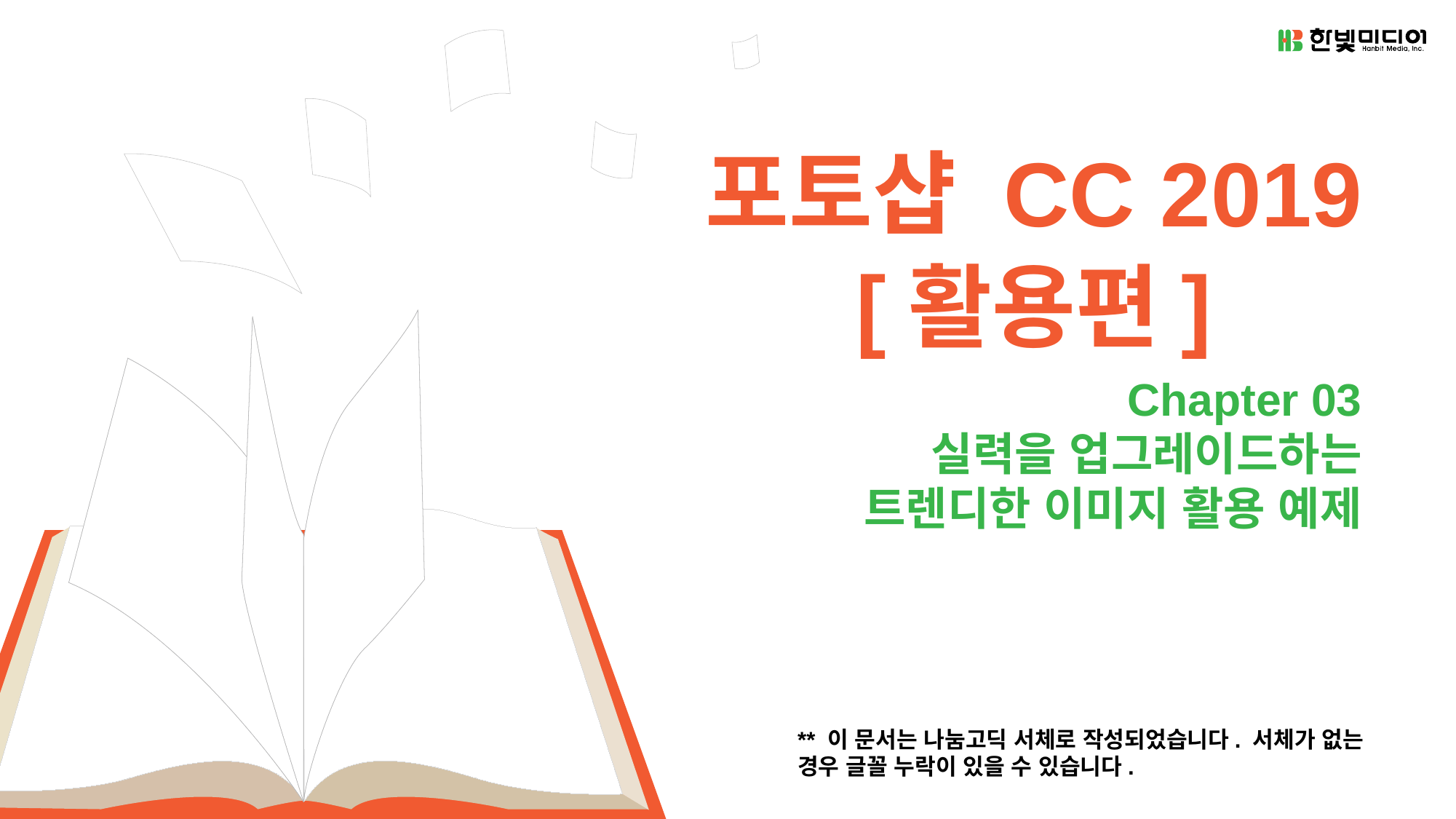

포토샵 CC 2019
[활용편]
# Chapter 03 실력을 업그레이드하는 트렌디한 이미지 활용 예제
** 이 문서는 나눔고딕 서체로 작성되었습니다. 서체가 없는 경우 글꼴 누락이 있을 수 있습니다.